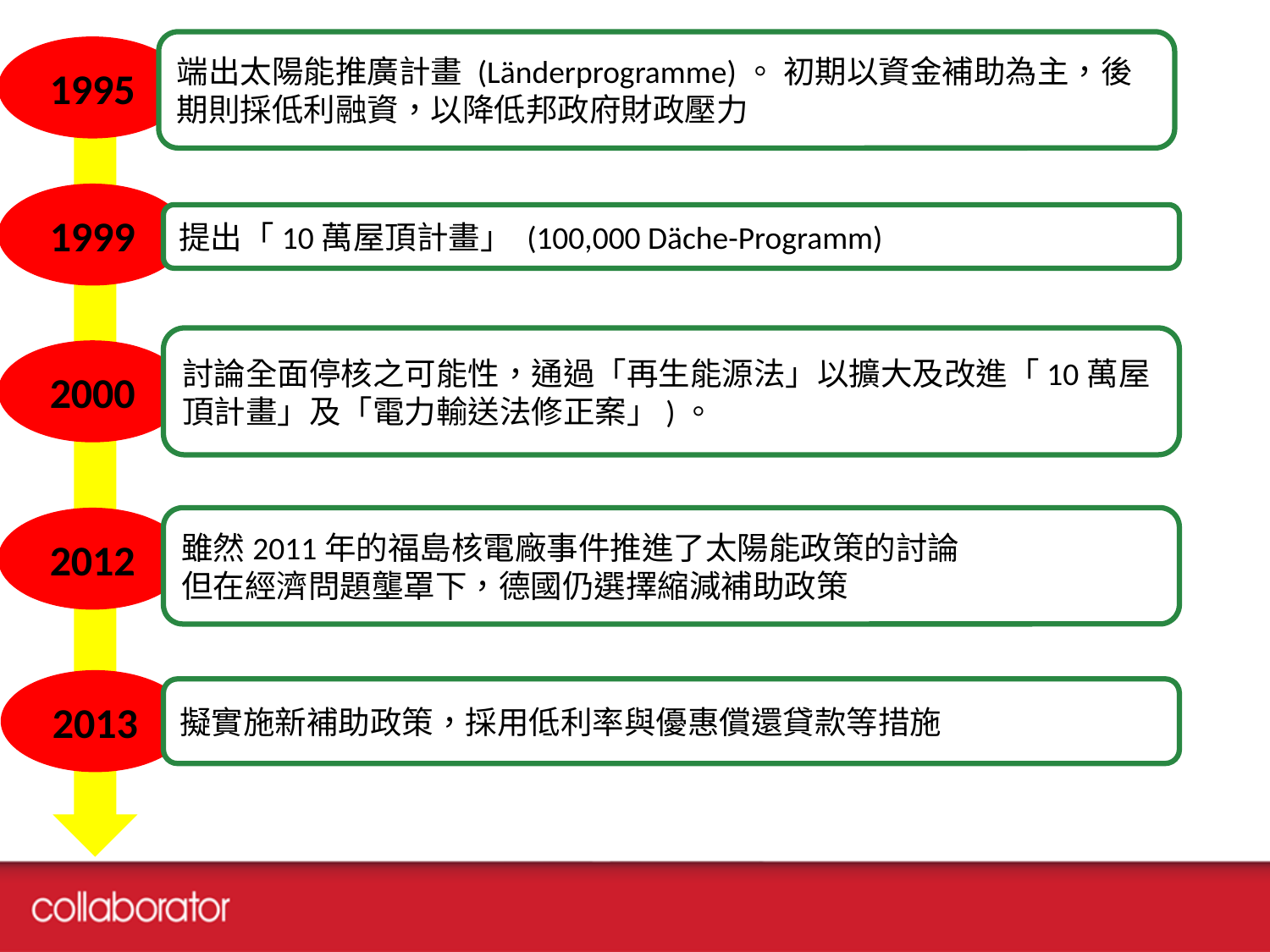

端出太陽能推廣計畫 (Länderprogramme)。 初期以資金補助為主，後期則採低利融資，以降低邦政府財政壓力
1995

1999
提出「10萬屋頂計畫」 (100,000 Däche-Programm)
討論全面停核之可能性，通過「再生能源法」以擴大及改進「10萬屋頂計畫」及「電力輸送法修正案」)。
2000
2012
雖然2011年的福島核電廠事件推進了太陽能政策的討論
但在經濟問題壟罩下，德國仍選擇縮減補助政策
2013
擬實施新補助政策，採用低利率與優惠償還貸款等措施
62